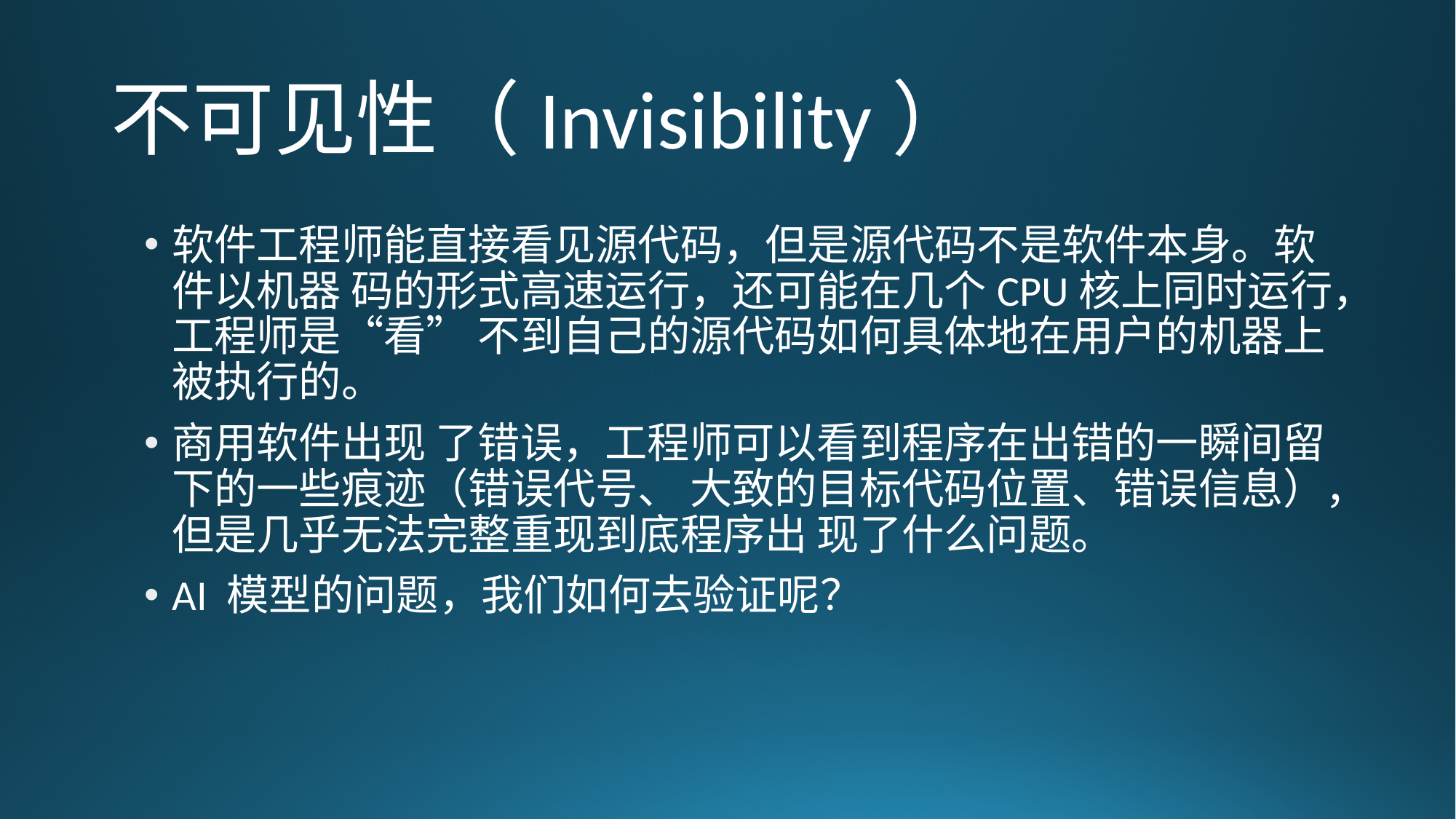

# 不可见性（Invisibility）
软件工程师能直接看见源代码，但是源代码不是软件本身。软件以机器 码的形式高速运行，还可能在几个CPU核上同时运行，工程师是“看” 不到自己的源代码如何具体地在用户的机器上被执行的。
商用软件出现 了错误，工程师可以看到程序在出错的一瞬间留下的一些痕迹（错误代号、 大致的目标代码位置、错误信息），但是几乎无法完整重现到底程序出 现了什么问题。
AI 模型的问题，我们如何去验证呢？